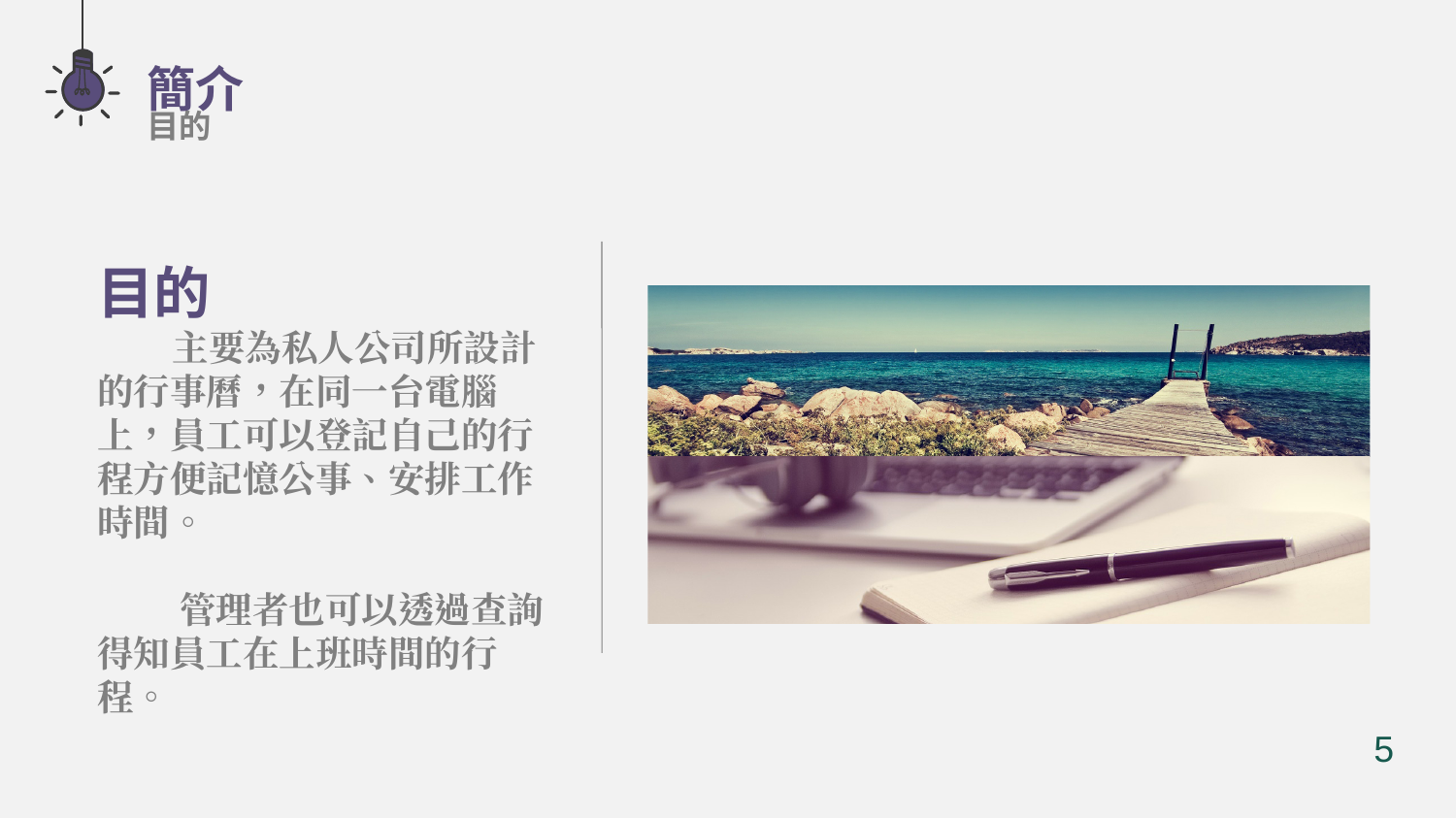

簡介
目的

目的
        主要為私人公司所設計的行事曆，在同一台電腦上，員工可以登記自己的行程方便記憶公事、安排工作時間。

        管理者也可以透過查詢得知員工在上班時間的行程。

5